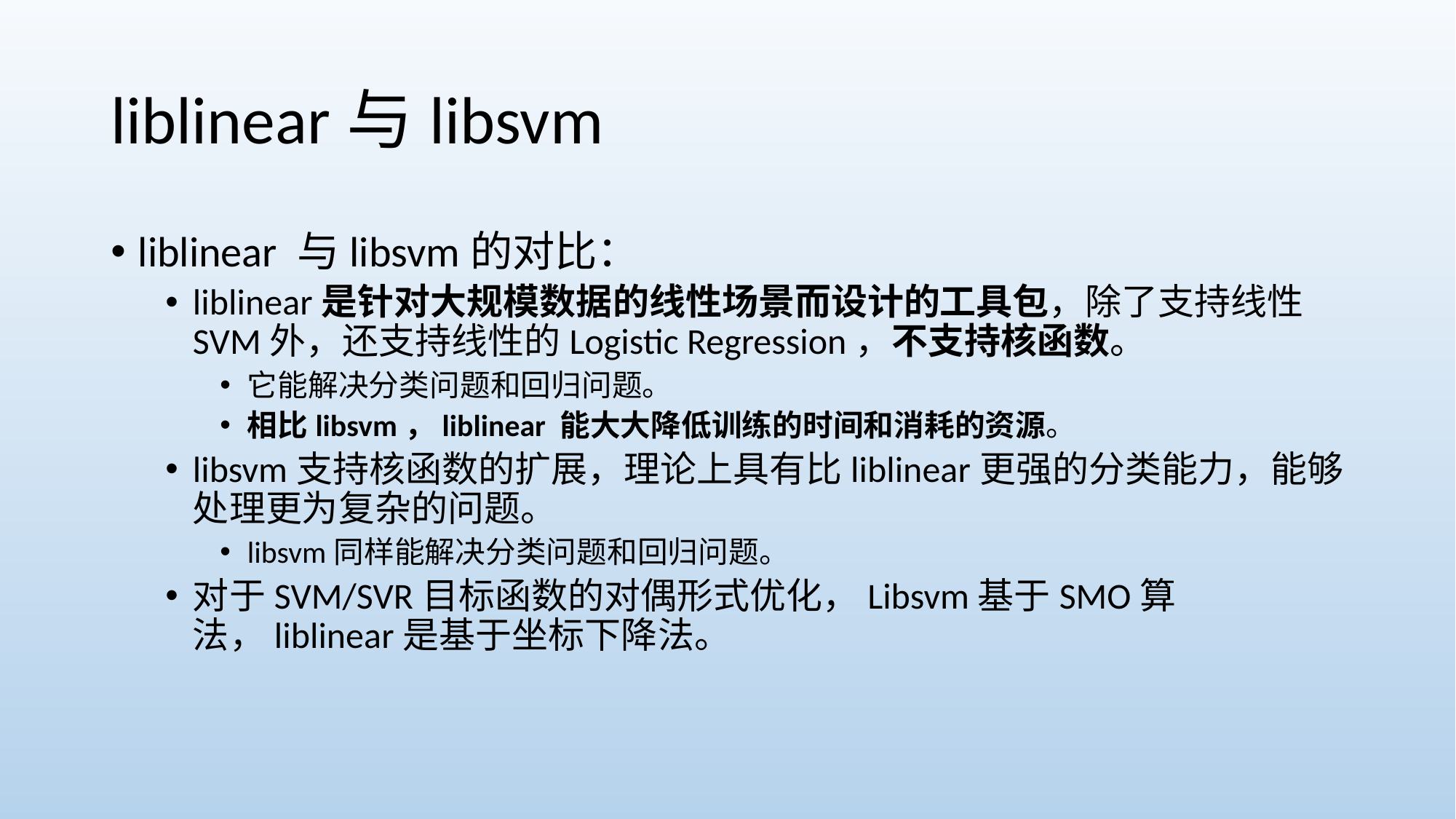

# liblinear与libsvm
liblinear 与libsvm的对比：
liblinear是针对大规模数据的线性场景而设计的工具包，除了支持线性SVM外，还支持线性的Logistic Regression，不支持核函数。
它能解决分类问题和回归问题。
相比libsvm，liblinear 能大大降低训练的时间和消耗的资源。
libsvm支持核函数的扩展，理论上具有比liblinear更强的分类能力，能够处理更为复杂的问题。
libsvm同样能解决分类问题和回归问题。
对于SVM/SVR目标函数的对偶形式优化，Libsvm基于SMO算法，liblinear是基于坐标下降法。